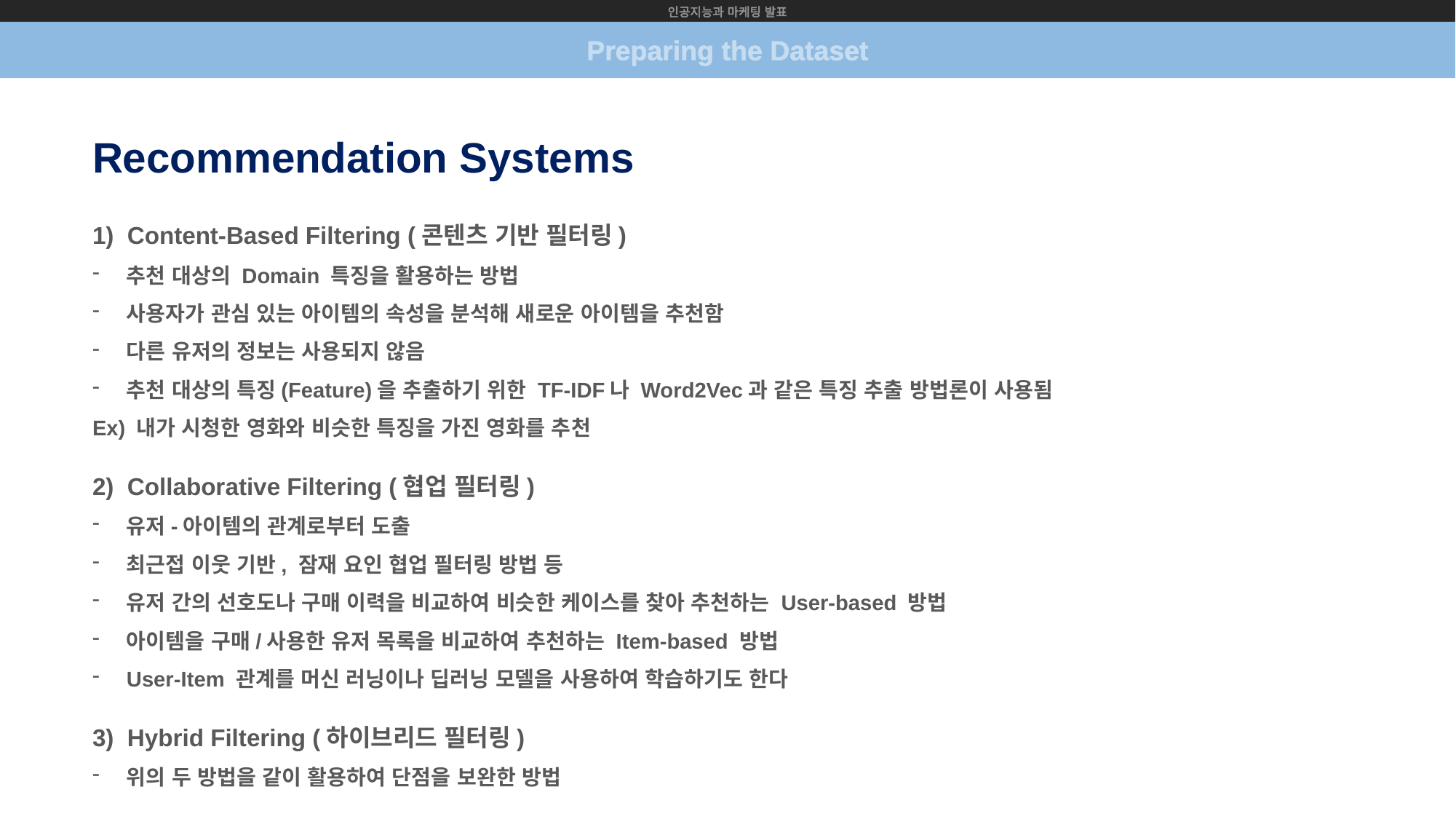

인공지능과 마케팅 발표

Preparing the Dataset
Recommendation Systems

1)  Content-Based Filtering (콘텐츠 기반 필터링)
추천 대상의 Domain 특징을 활용하는 방법
사용자가 관심 있는 아이템의 속성을 분석해 새로운 아이템을 추천함
다른 유저의 정보는 사용되지 않음
추천 대상의 특징(Feature)을 추출하기 위한 TF-IDF나 Word2Vec과 같은 특징 추출 방법론이 사용됨
Ex) 내가 시청한 영화와 비슷한 특징을 가진 영화를 추천

2)  Collaborative Filtering (협업 필터링)
유저-아이템의 관계로부터 도출
최근접 이웃 기반, 잠재 요인 협업 필터링 방법 등
유저 간의 선호도나 구매 이력을 비교하여 비슷한 케이스를 찾아 추천하는 User-based 방법
아이템을 구매/사용한 유저 목록을 비교하여 추천하는 Item-based 방법
User-Item 관계를 머신 러닝이나 딥러닝 모델을 사용하여 학습하기도 한다

3)  Hybrid Filtering (하이브리드 필터링)
위의 두 방법을 같이 활용하여 단점을 보완한 방법